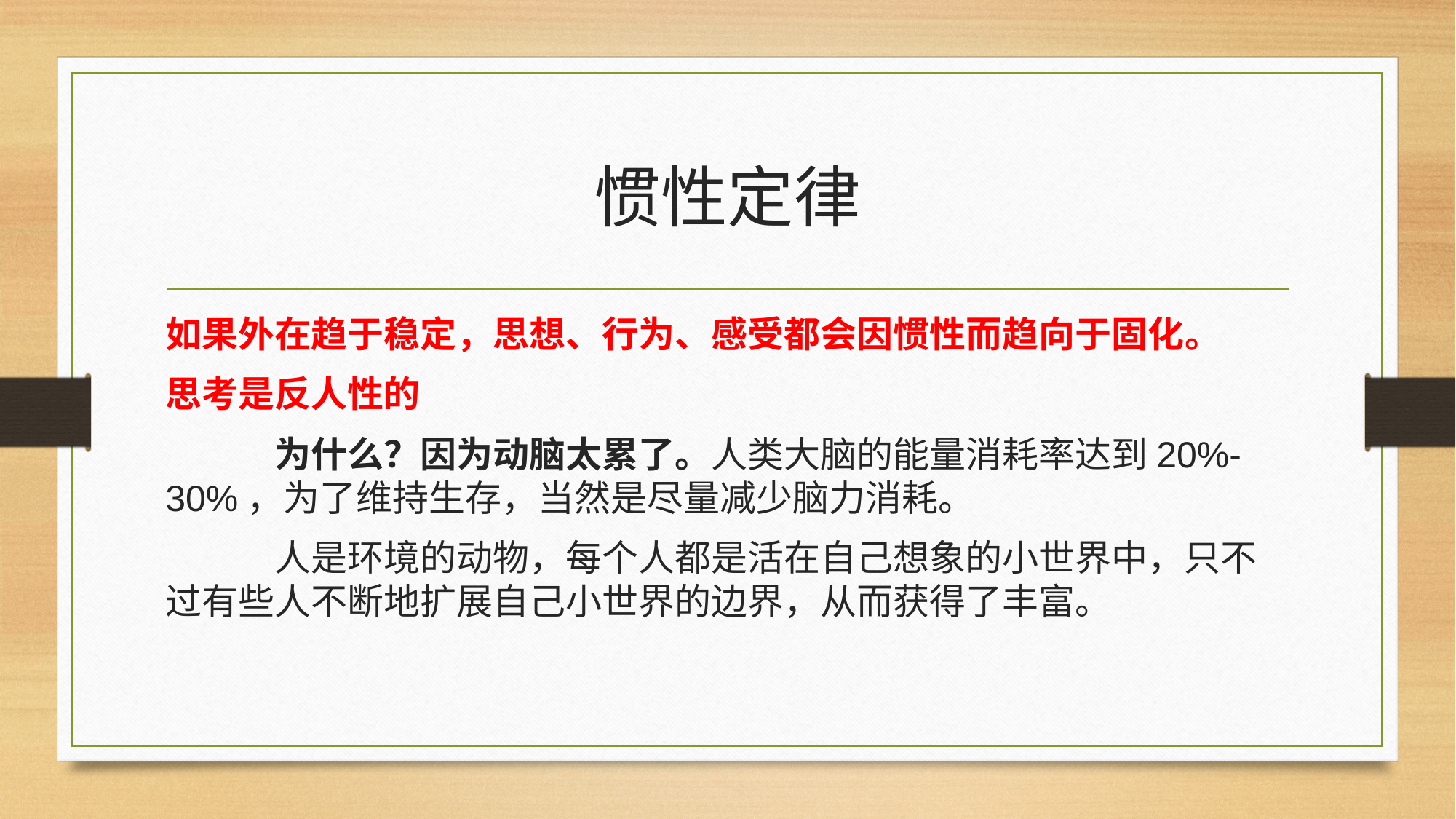

# 惯性定律
如果外在趋于稳定，思想、行为、感受都会因惯性而趋向于固化。
思考是反人性的
	为什么？因为动脑太累了。人类大脑的能量消耗率达到20%-30%，为了维持生存，当然是尽量减少脑力消耗。
	人是环境的动物，每个人都是活在自己想象的小世界中，只不过有些人不断地扩展自己小世界的边界，从而获得了丰富。